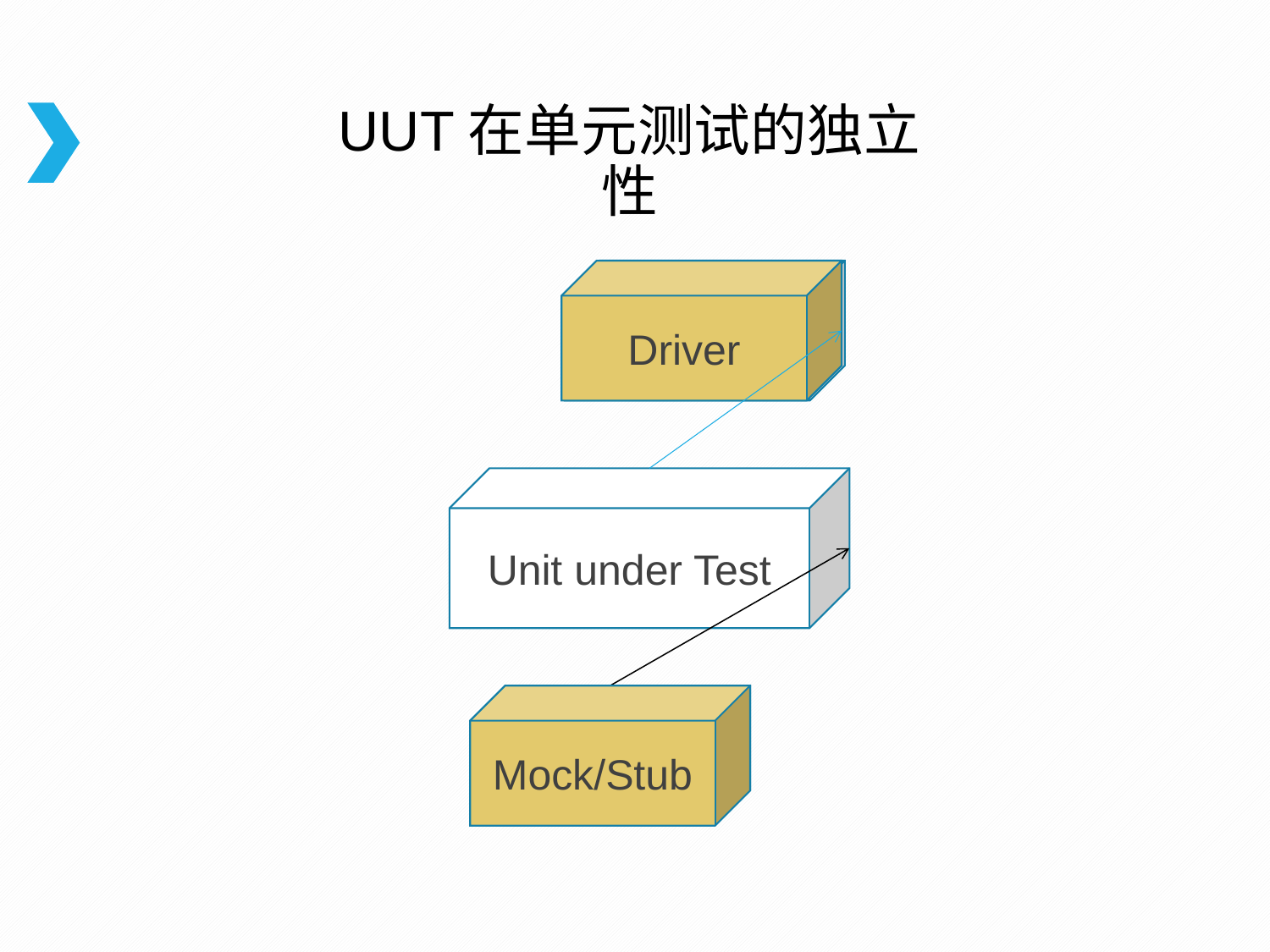

# UUT在单元测试的独立性
Driver
Unit A
Unit under Test
Unit B
Mock/Stub